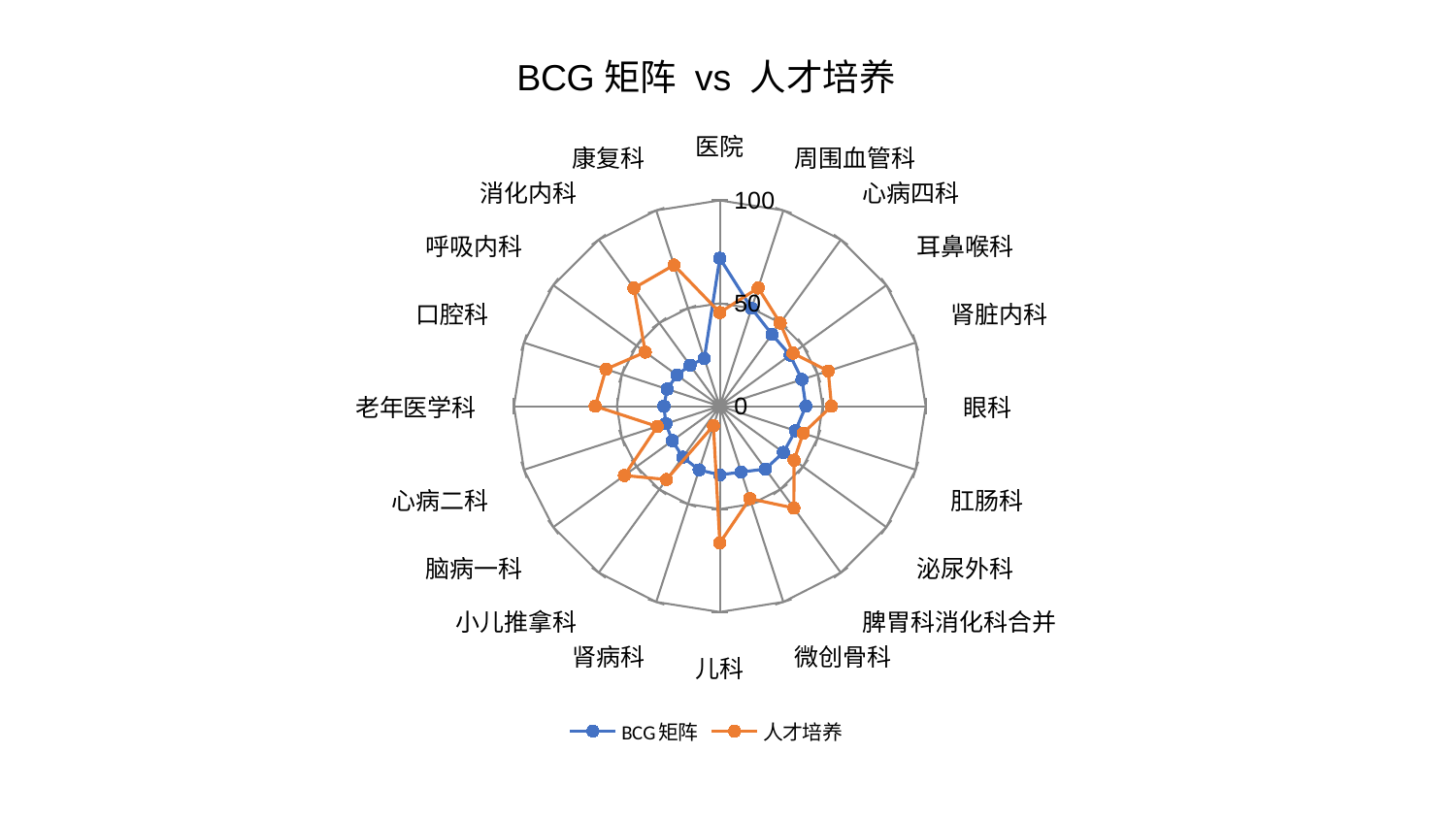

### Chart: BCG矩阵 vs 人才培养

| Category | BCG矩阵 | 人才培养 |
|---|---|---|
| 医院 | 71.8993781274222 | 45.51402821105892 |
| 周围血管科 | 50.00014610370564 | 60.39848294326422 |
| 心病四科 | 43.10924369731177 | 49.923508493672635 |
| 耳鼻喉科 | 42.212927468983985 | 43.90241372481777 |
| 肾脏内科 | 41.95730744409307 | 55.38196394401793 |
| 眼科 | 41.81273860664009 | 54.28232489060408 |
| 肛肠科 | 38.64343002931746 | 42.563121566340044 |
| 泌尿外科 | 38.21133420521935 | 44.61292687487904 |
| 脾胃科消化科合并 | 37.73305661635792 | 61.2134012417761 |
| 微创骨科 | 33.63654157309014 | 47.22240309315068 |
| 儿科 | 33.393630235697344 | 66.42902785443646 |
| 肾病科 | 32.577409515083225 | 9.942244772465935 |
| 小儿推拿科 | 30.635601425269936 | 44.07805191171454 |
| 脑病一科 | 28.49897274826759 | 57.299552040179286 |
| 心病二科 | 27.54527653013396 | 31.914331656475067 |
| 老年医学科 | 27.169557896024376 | 60.5126042190012 |
| 口腔科 | 26.89400461737636 | 58.17510673966092 |
| 呼吸内科 | 25.73875306985744 | 44.74972284143698 |
| 消化内科 | 24.60780420756413 | 70.94508317119376 |
| 康复科 | 24.401871592471682 | 72.07304616181051 |
84